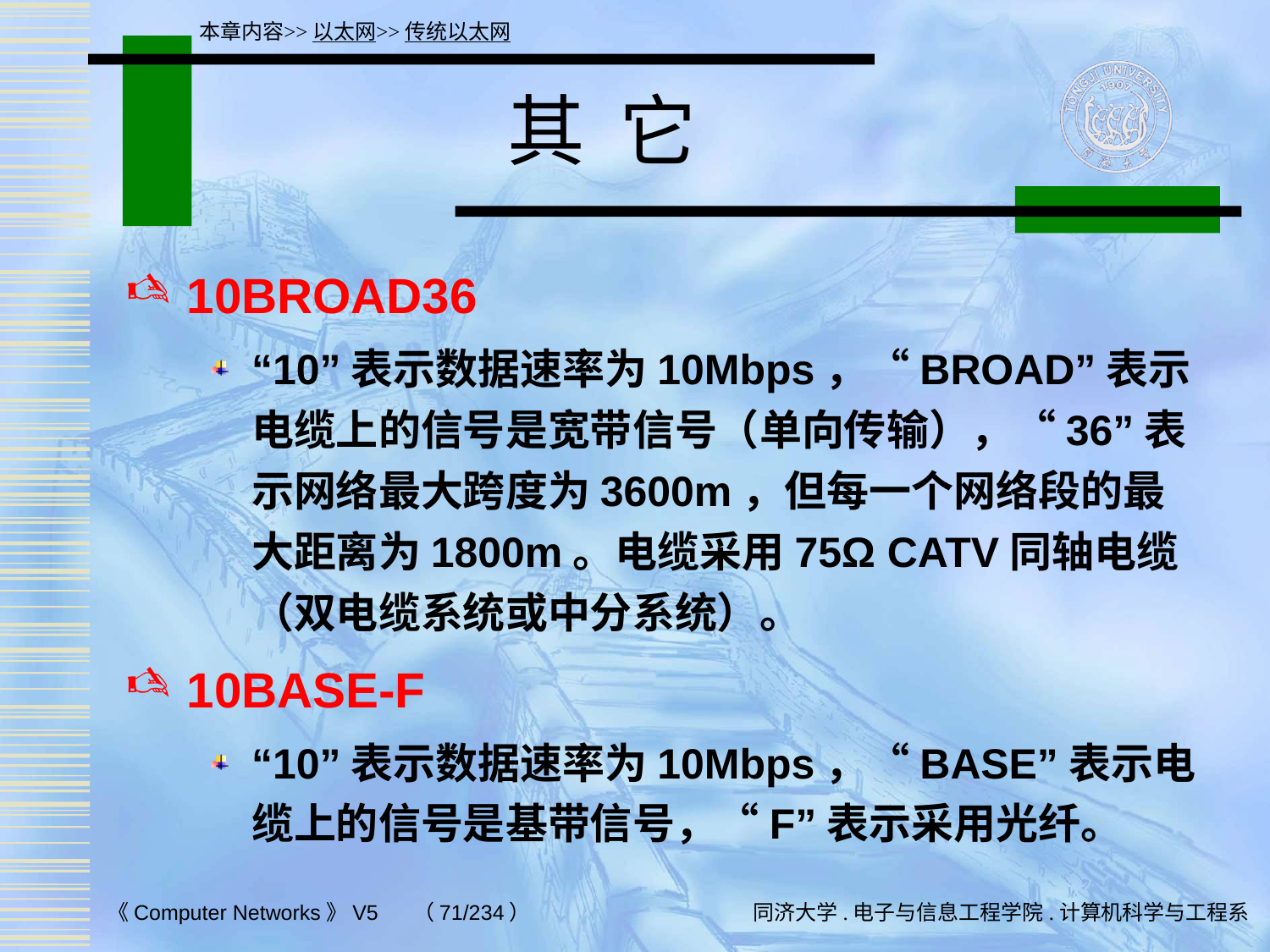

本章内容>>以太网>>传统以太网
# 其  它
10BROAD36
“10”表示数据速率为10Mbps，“BROAD”表示电缆上的信号是宽带信号（单向传输），“36”表示网络最大跨度为3600m，但每一个网络段的最大距离为1800m。电缆采用75Ω CATV同轴电缆（双电缆系统或中分系统）。
10BASE-F
“10”表示数据速率为10Mbps，“BASE”表示电缆上的信号是基带信号，“F”表示采用光纤。